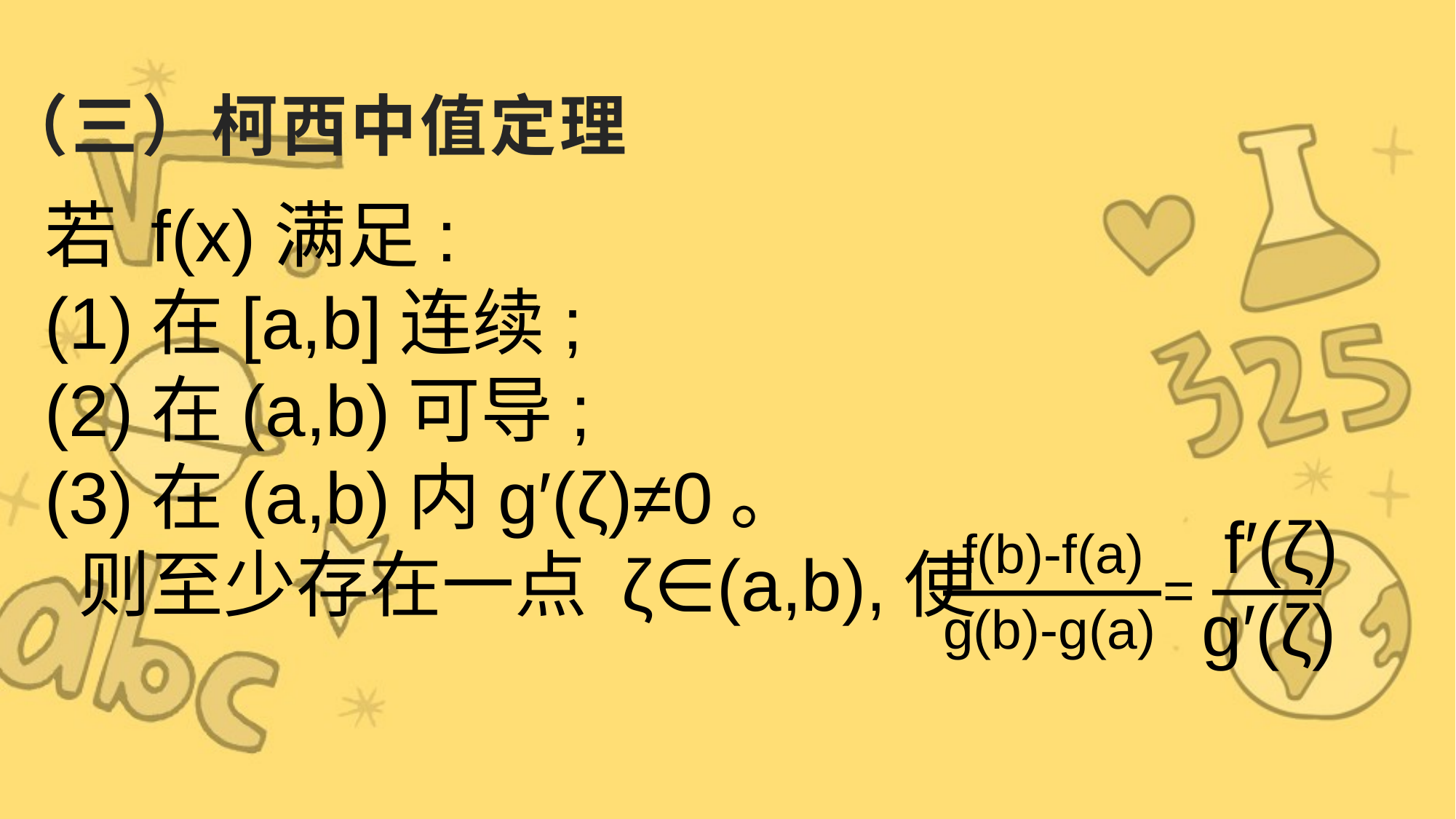

（三）柯西中值定理
若 f(x)满足:
(1)在[a,b]连续;
(2)在(a,b)可导;
(3)在(a,b)内g′(ζ)≠0。
 则至少存在一点 ζ∈(a,b),使
f′(ζ)
f(b)-f(a)
——
————

=
g′(ζ)
g(b)-g(a)